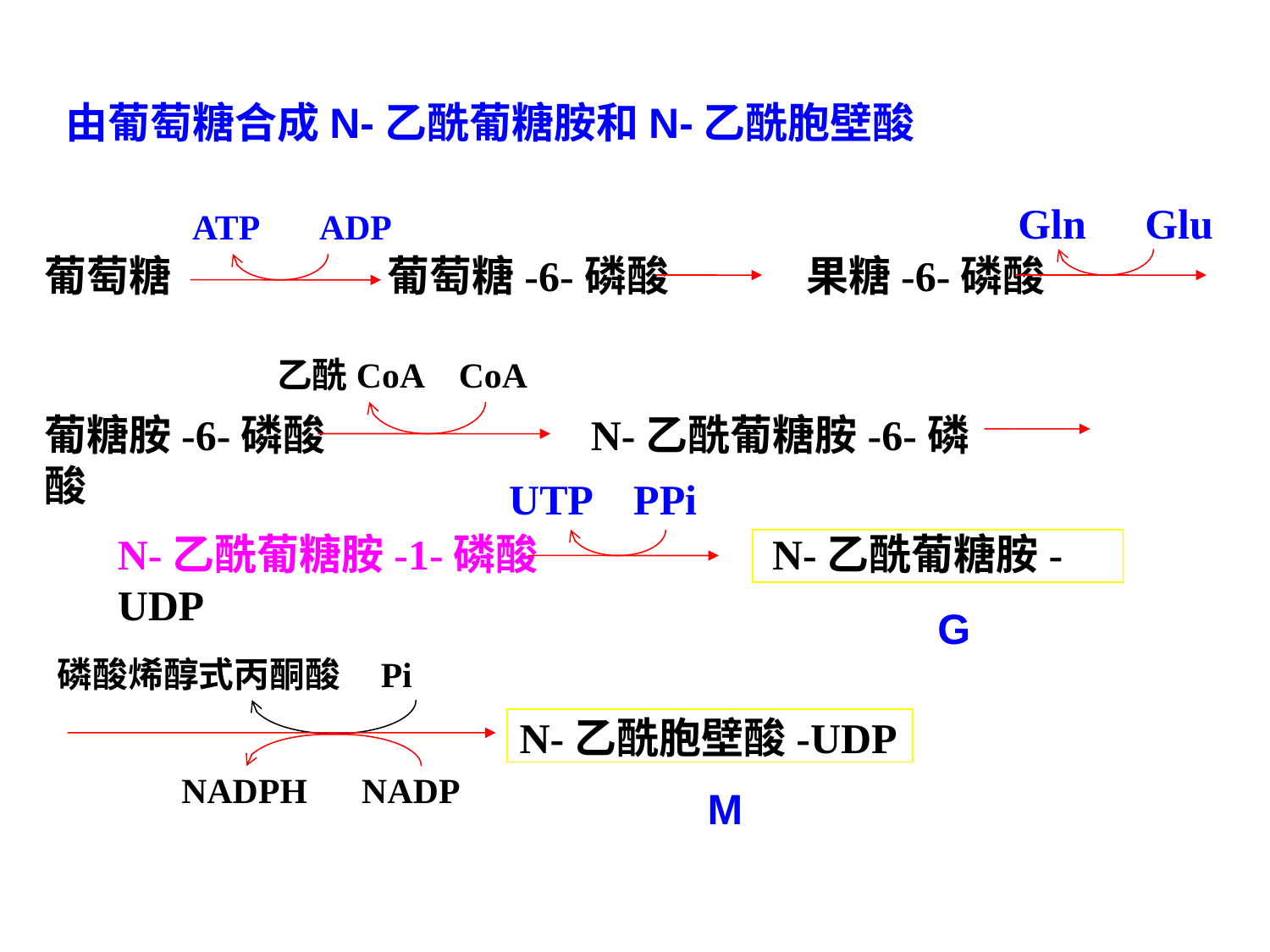

# 由葡萄糖合成N-乙酰葡糖胺和N-乙酰胞壁酸
Gln	Glu
ATP	ADP
葡萄糖	葡萄糖-6-磷酸		果糖-6-磷酸

乙酰CoA    CoA
葡糖胺-6-磷酸		   N-乙酰葡糖胺-6-磷酸

UTP    PPi
N-乙酰葡糖胺-1-磷酸		 N-乙酰葡糖胺-UDP

G
磷酸烯醇式丙酮酸    Pi

N-乙酰胞壁酸-UDP

NADPH	      NADP
M